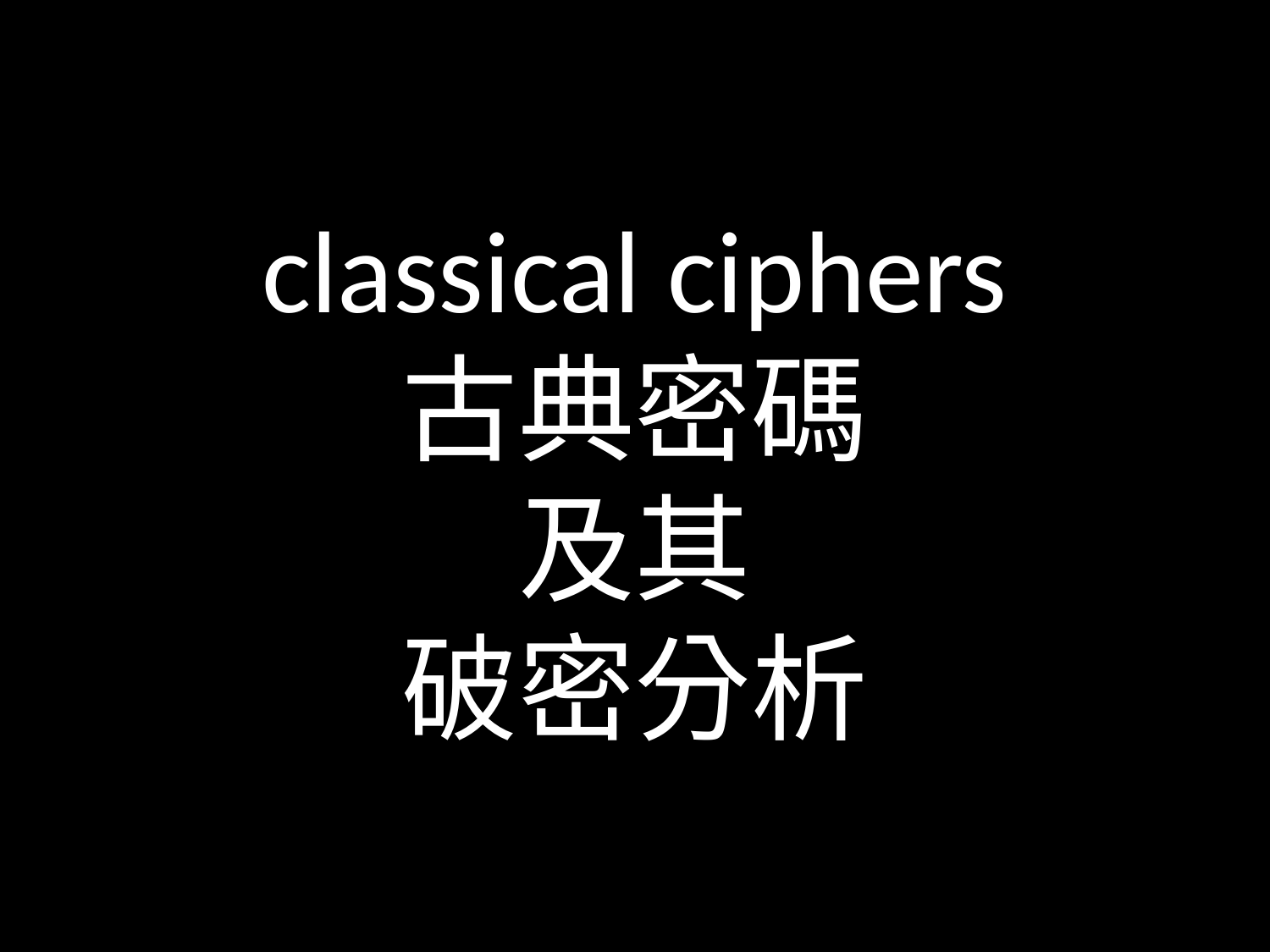

classical ciphers
古典密碼
及其
破密分析
#

9